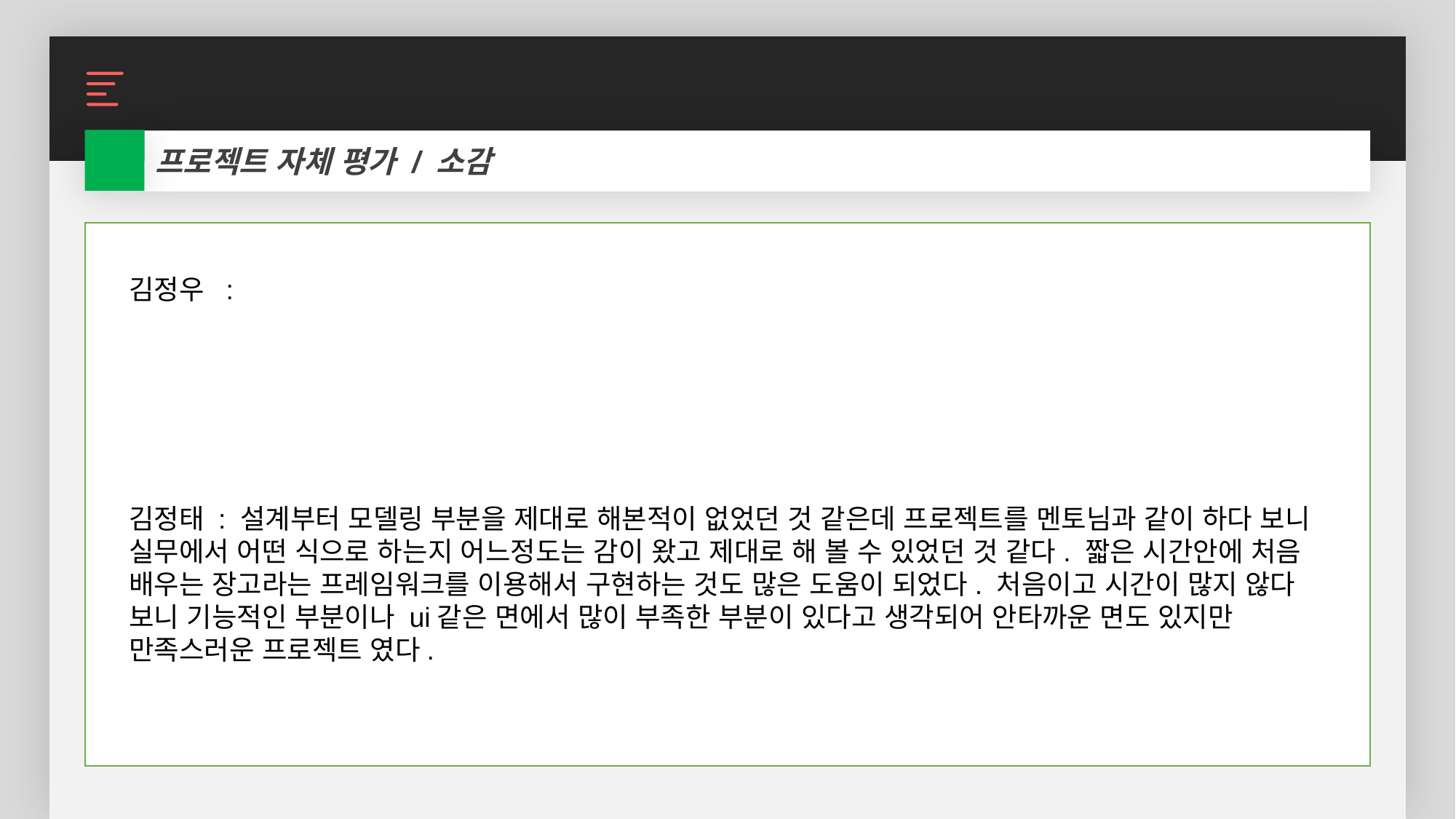

프로젝트 자체 평가 / 소감

김정우  :

김정태 : 설계부터 모델링 부분을 제대로 해본적이 없었던 것 같은데 프로젝트를 멘토님과 같이 하다 보니 실무에서 어떤 식으로 하는지 어느정도는 감이 왔고 제대로 해 볼 수 있었던 것 같다. 짧은 시간안에 처음 배우는 장고라는 프레임워크를 이용해서 구현하는 것도 많은 도움이 되었다. 처음이고 시간이 많지 않다 보니 기능적인 부분이나 ui같은 면에서 많이 부족한 부분이 있다고 생각되어 안타까운 면도 있지만 만족스러운 프로젝트 였다.